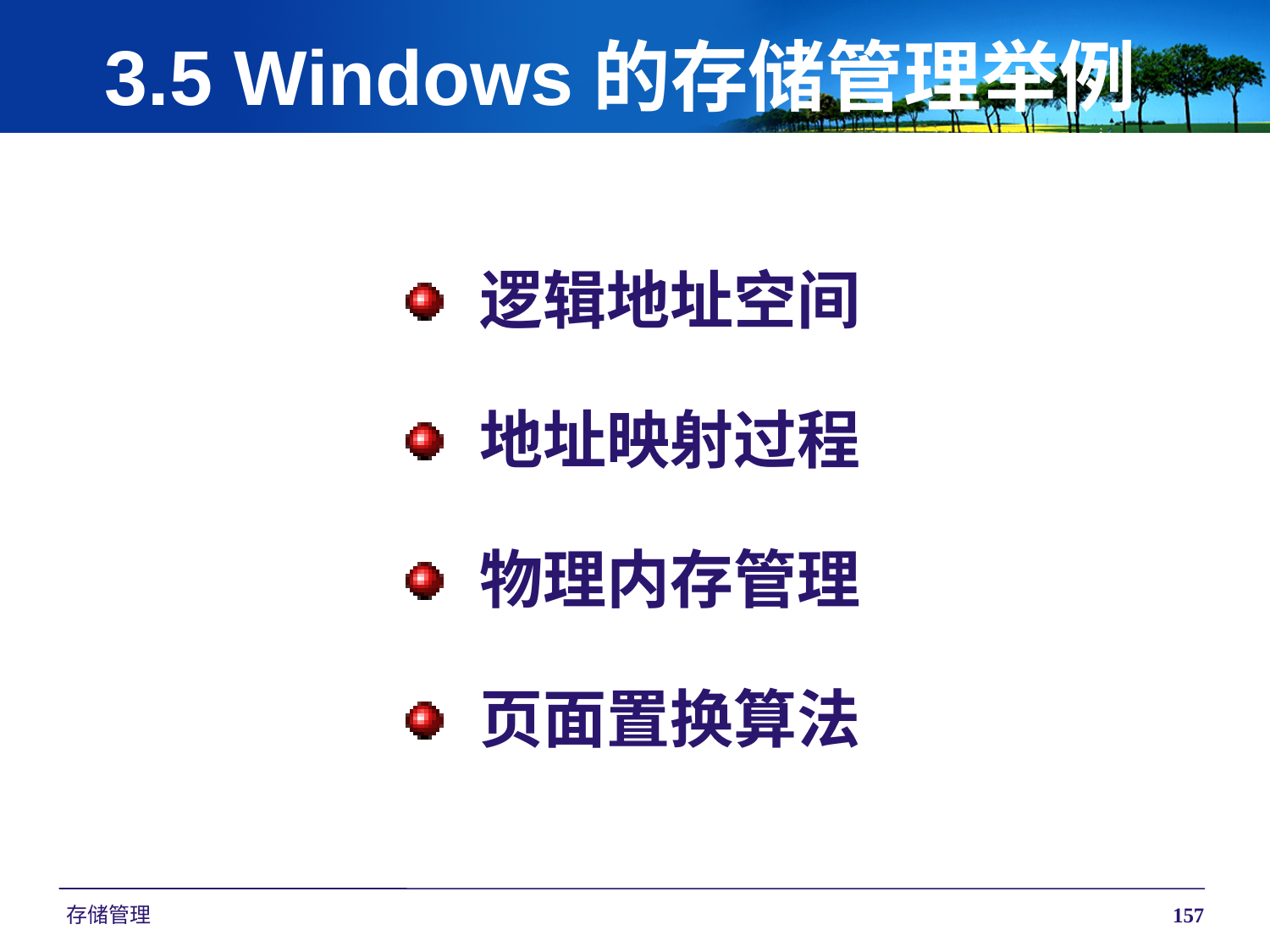

# 3.5 Windows的存储管理举例
逻辑地址空间
地址映射过程
物理内存管理
页面置换算法
存储管理
157